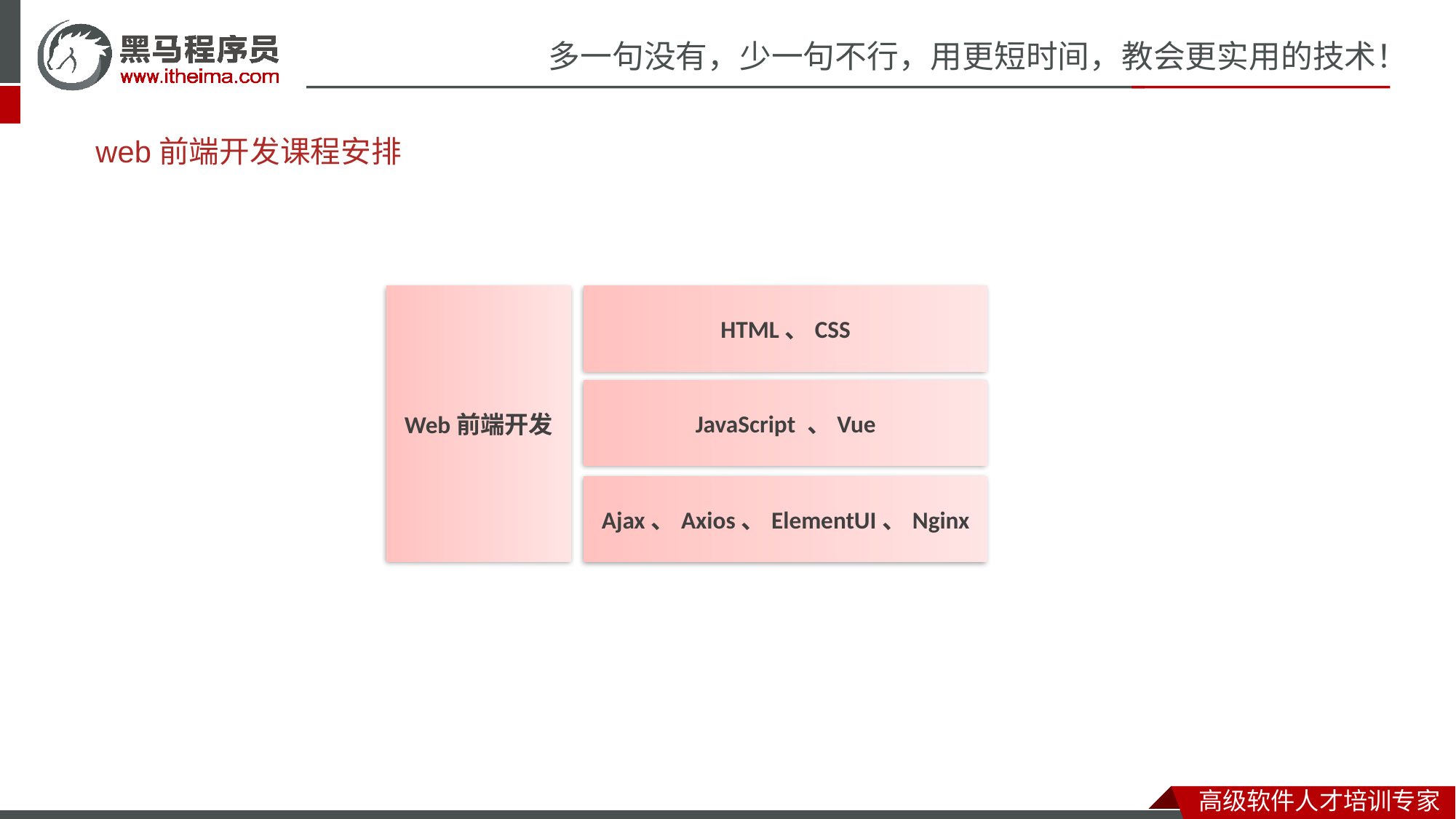

# web前端开发课程安排
Web前端开发
HTML、CSS

HTML
结构

CSS
表现
JavaScript 、Vue

Vue
简化JavaScript的开发框架

JavaScript
行为
Ajax、Axios、ElementUI、Nginx

Element
基于Vue的前端组件库，快速构建网页